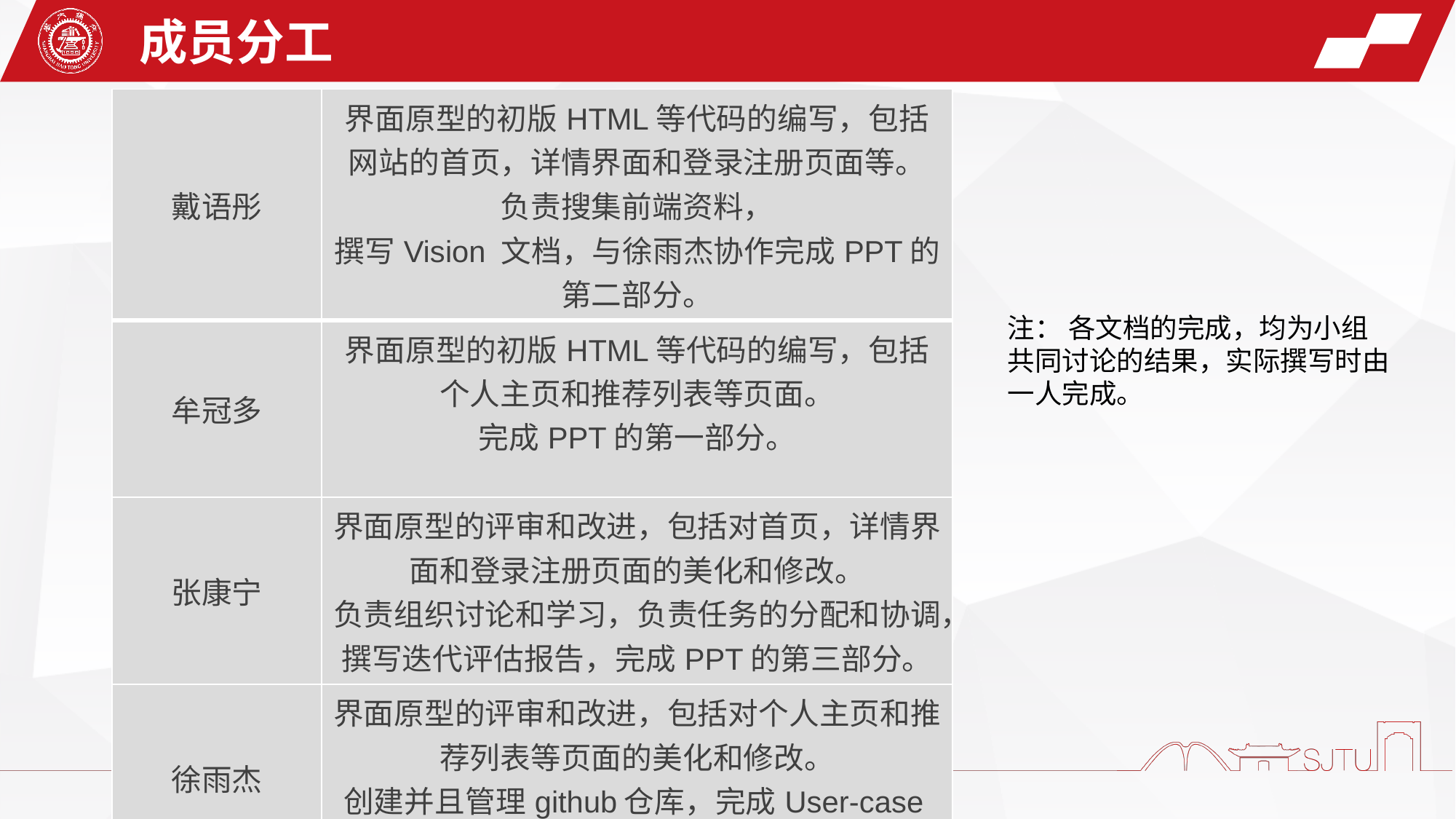

成员分工
| 戴语彤 | 界面原型的初版HTML等代码的编写，包括网站的首页，详情界面和登录注册页面等。 负责搜集前端资料， 撰写Vision 文档，与徐雨杰协作完成PPT的第二部分。 |
| --- | --- |
| 牟冠多 | 界面原型的初版HTML等代码的编写，包括个人主页和推荐列表等页面。 完成PPT的第一部分。 |
| 张康宁 | 界面原型的评审和改进，包括对首页，详情界面和登录注册页面的美化和修改。 负责组织讨论和学习，负责任务的分配和协调，撰写迭代评估报告，完成PPT的第三部分。 |
| 徐雨杰 | 界面原型的评审和改进，包括对个人主页和推荐列表等页面的美化和修改。 创建并且管理github仓库，完成User-case模型，与戴语彤协作完成PPT的第二部分 |
注： 各文档的完成，均为小组共同讨论的结果，实际撰写时由一人完成。